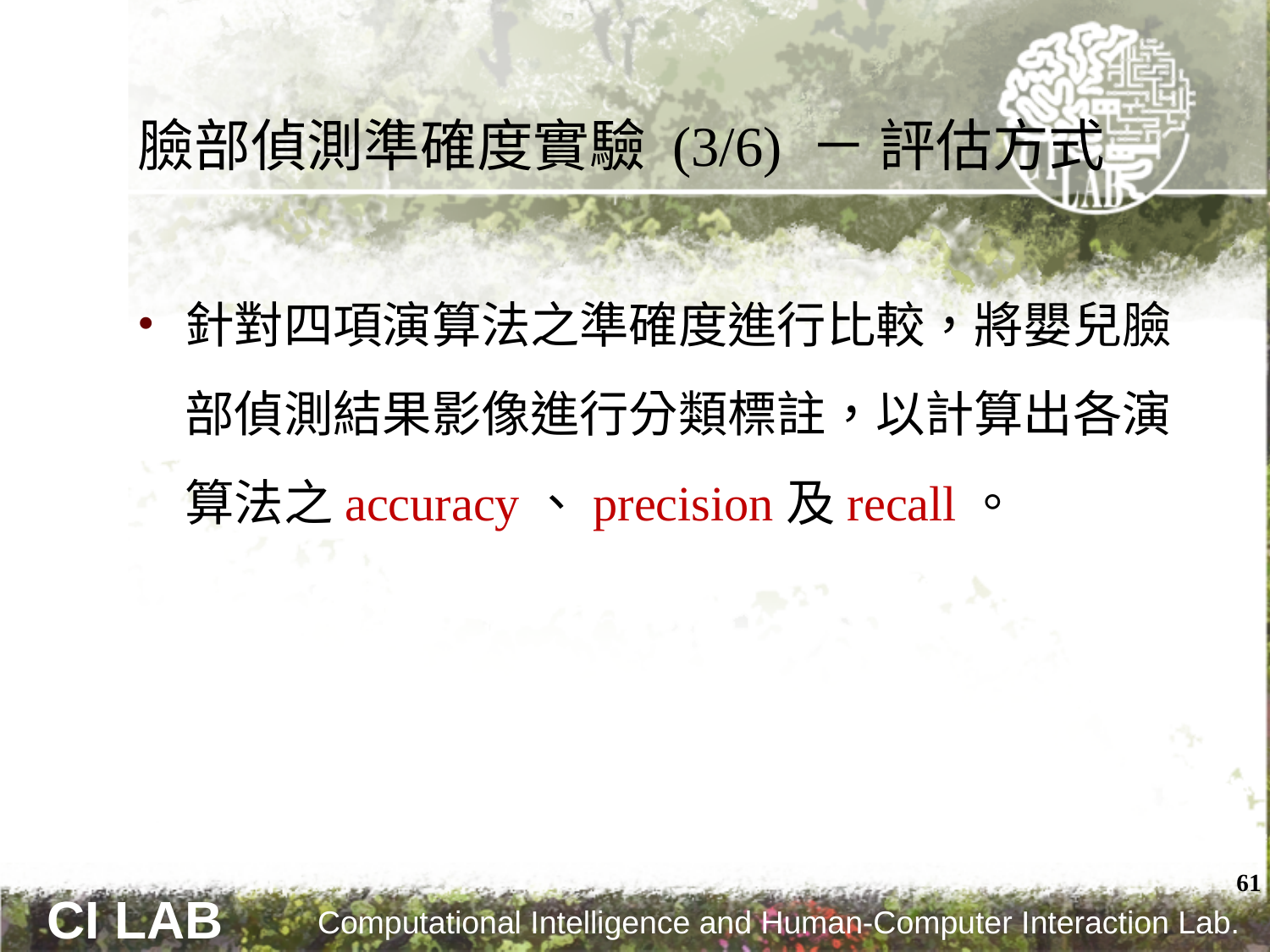

# 臉部偵測準確度實驗 (3/6) － 評估方式
針對四項演算法之準確度進行比較，將嬰兒臉部偵測結果影像進行分類標註，以計算出各演算法之accuracy、precision及recall。
61